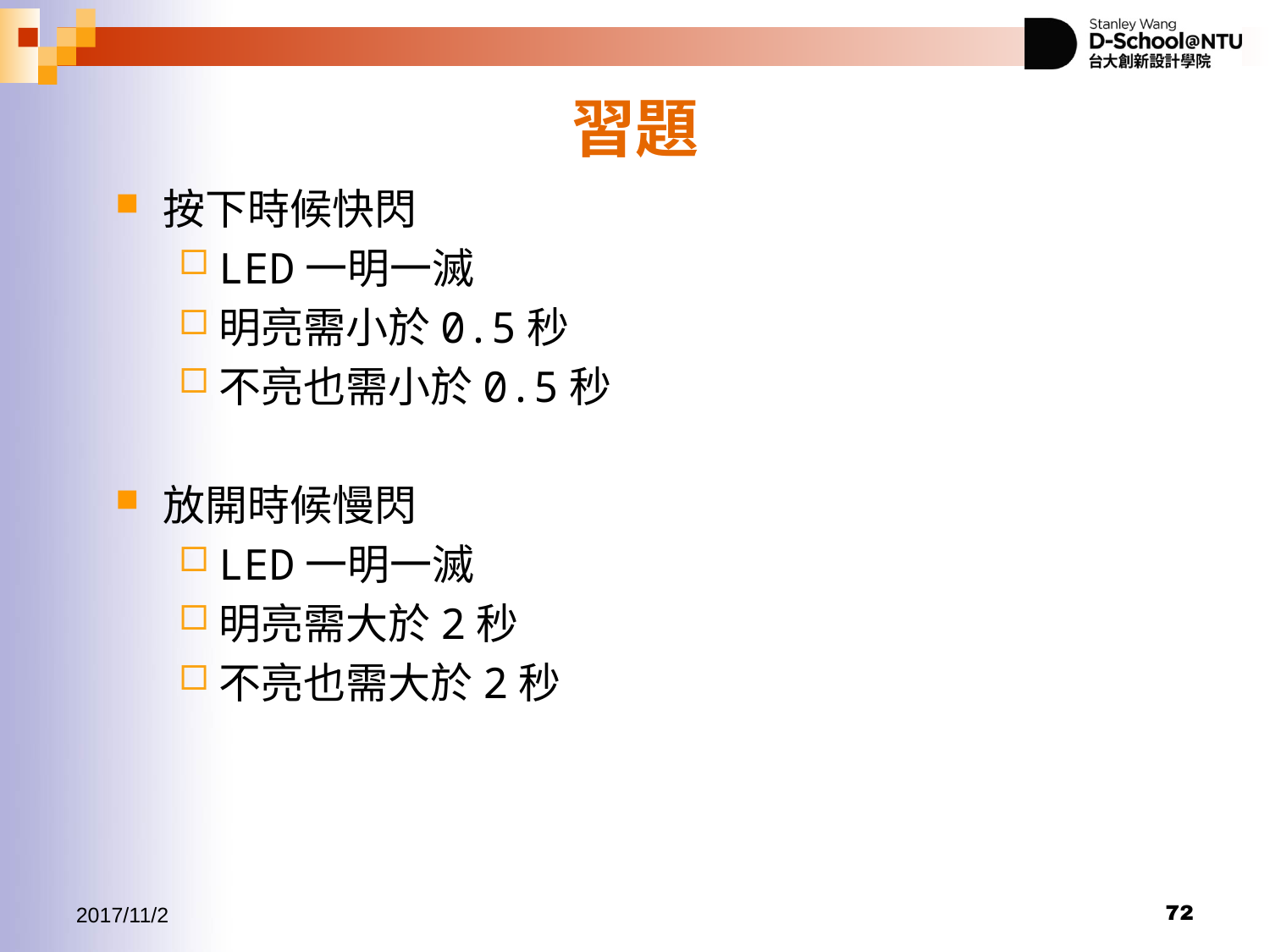

# 習題
按下時候快閃
LED一明一滅
明亮需小於0.5秒
不亮也需小於0.5秒

放開時候慢閃
LED一明一滅
明亮需大於2秒
不亮也需大於2秒

2017/11/2
72